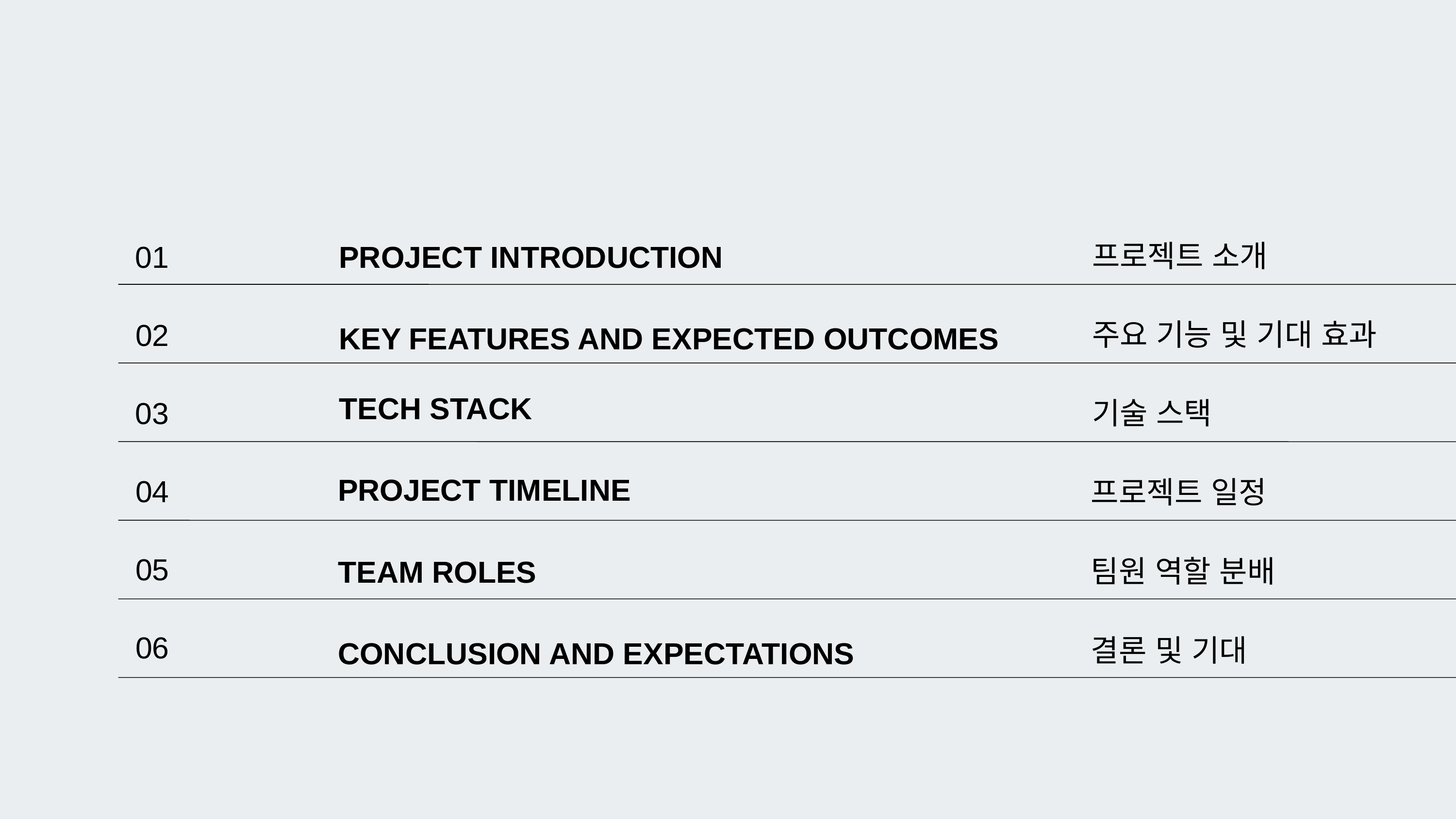

프로젝트 소개
01
PROJECT INTRODUCTION
주요 기능 및 기대 효과
02
KEY FEATURES AND EXPECTED OUTCOMES

TECH STACK
기술 스택
03

PROJECT TIMELINE
04
프로젝트 일정

05
팀원 역할 분배
TEAM ROLES

06
결론 및 기대
CONCLUSION AND EXPECTATIONS